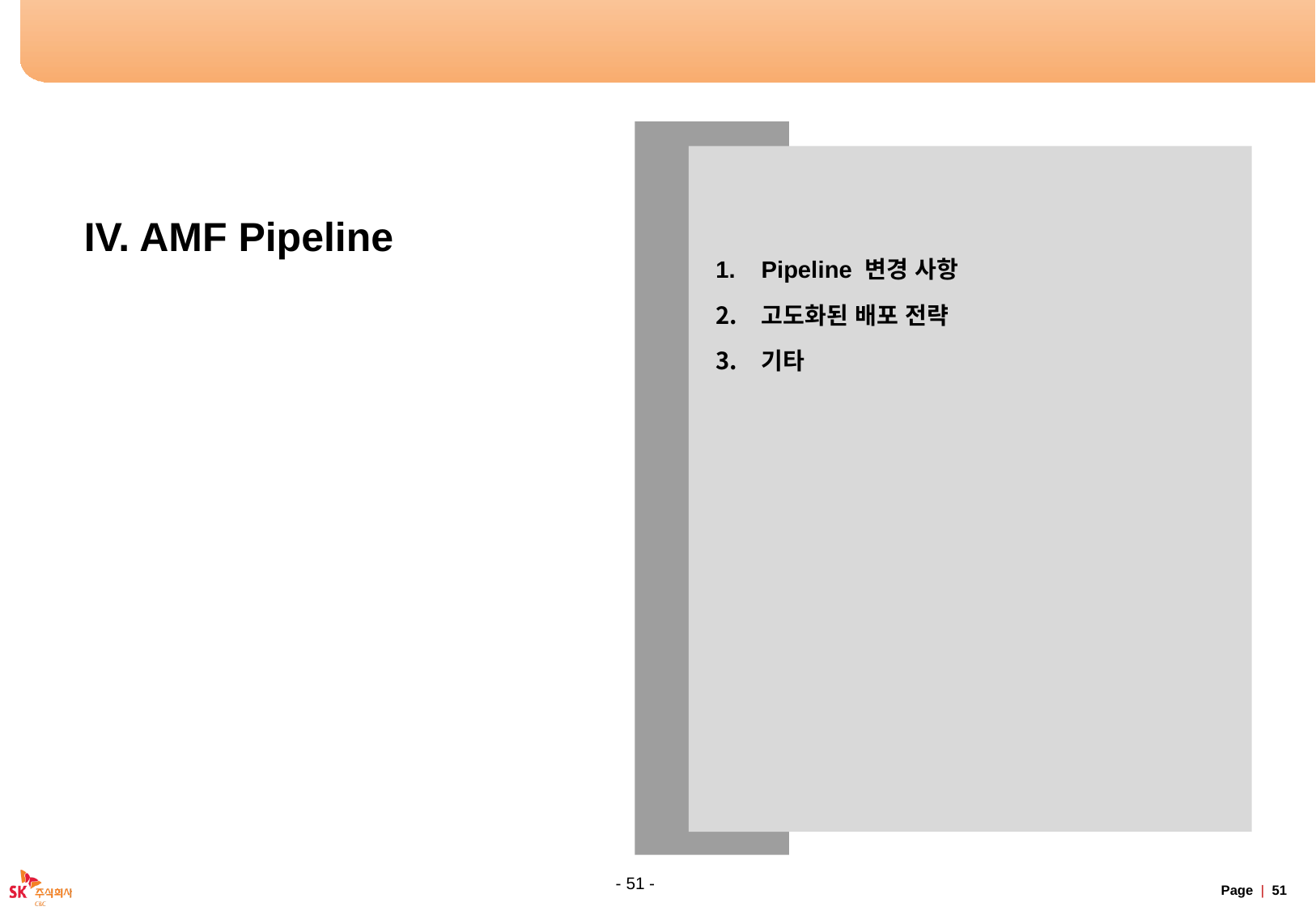

# Table of Contents

Pipeline 변경 사항
고도화된 배포 전략
기타
IV. AMF Pipeline